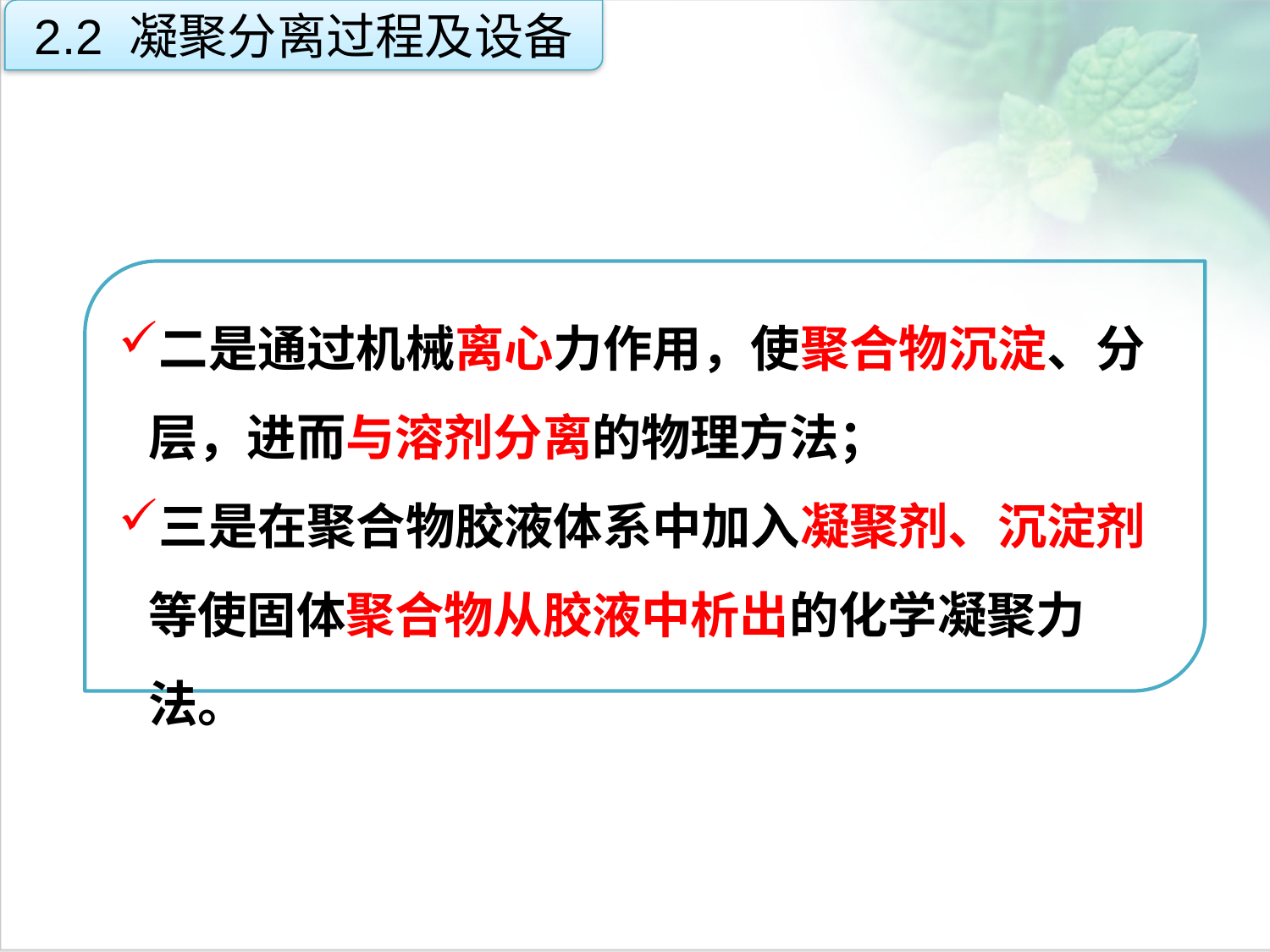

2.2 凝聚分离过程及设备
二是通过机械离心力作用，使聚合物沉淀、分层，进而与溶剂分离的物理方法；
三是在聚合物胶液体系中加入凝聚剂、沉淀剂等使固体聚合物从胶液中析出的化学凝聚力法。
点击添加文本
点击添加文本
点击添加文本
点击添加文本